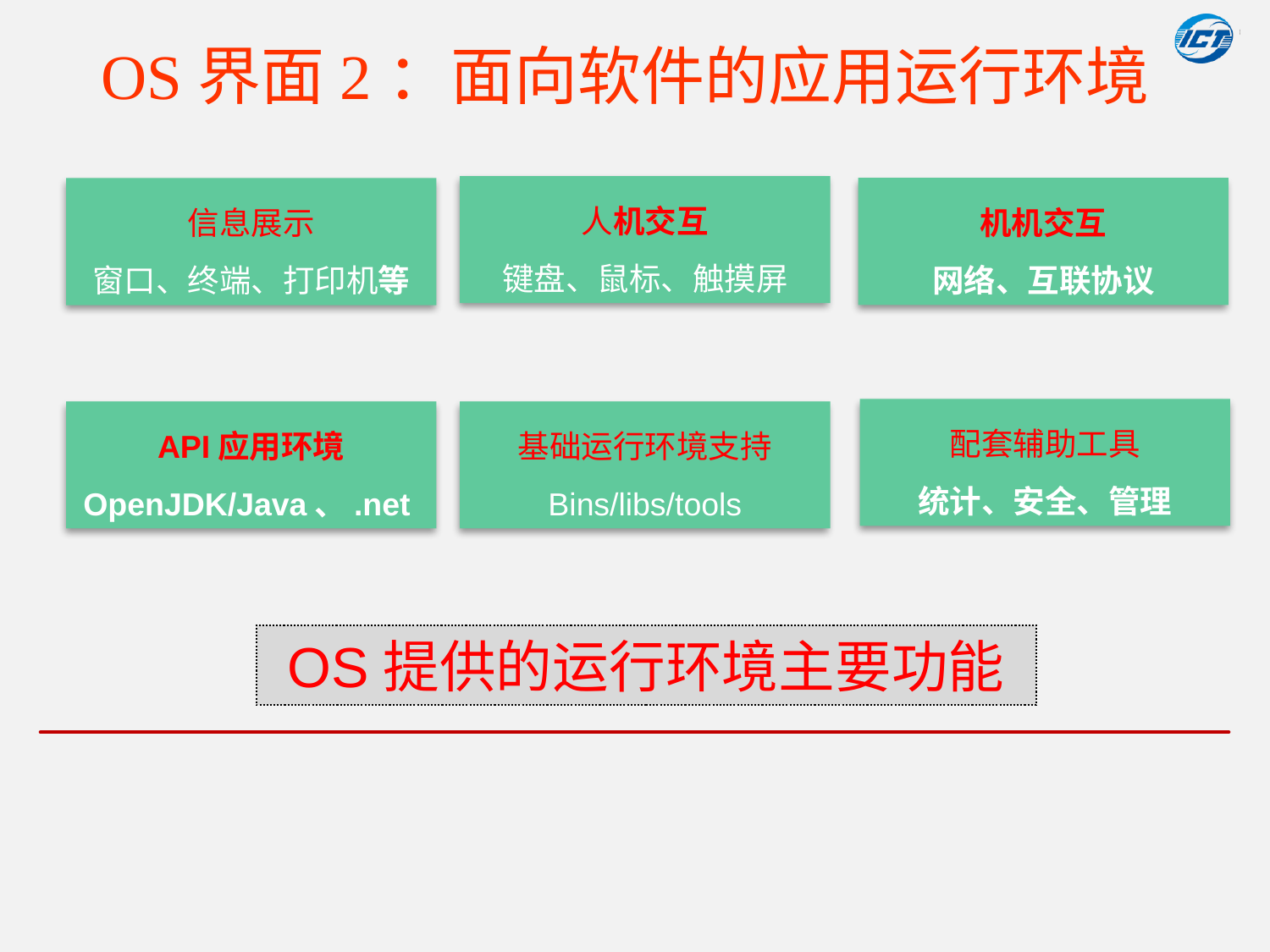

# OS界面2：面向软件的应用运行环境

人机交互
键盘、鼠标、触摸屏
机机交互
网络、互联协议
信息展示
窗口、终端、打印机等
配套辅助工具
统计、安全、管理
API应用环境
OpenJDK/Java、.net
基础运行环境支持
Bins/libs/tools
OS提供的运行环境主要功能